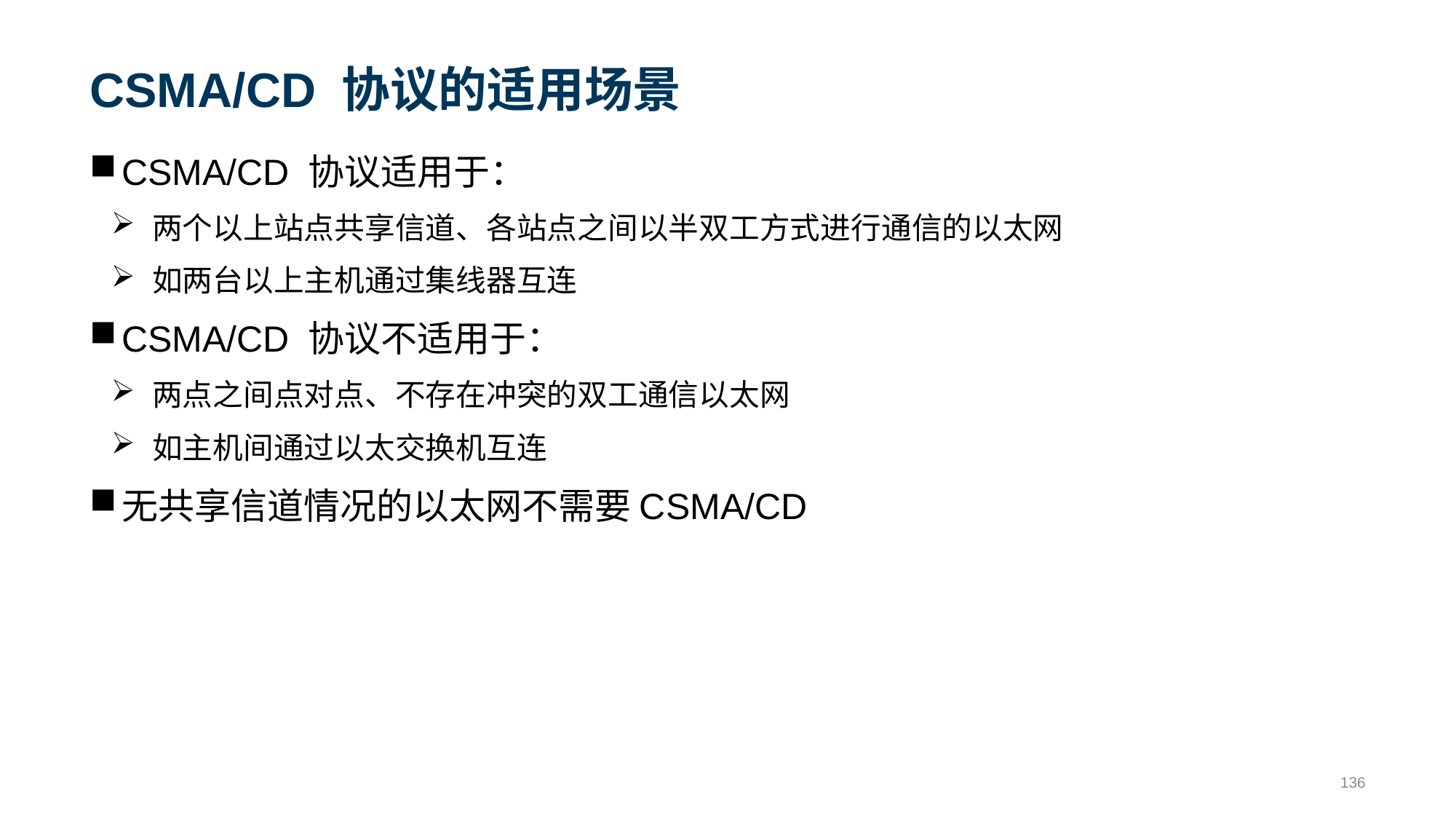

# CSMA/CD 协议的适用场景
CSMA/CD 协议适用于：
两个以上站点共享信道、各站点之间以半双工方式进行通信的以太网
如两台以上主机通过集线器互连
CSMA/CD 协议不适用于：
两点之间点对点、不存在冲突的双工通信以太网
如主机间通过以太交换机互连
无共享信道情况的以太网不需要CSMA/CD

136